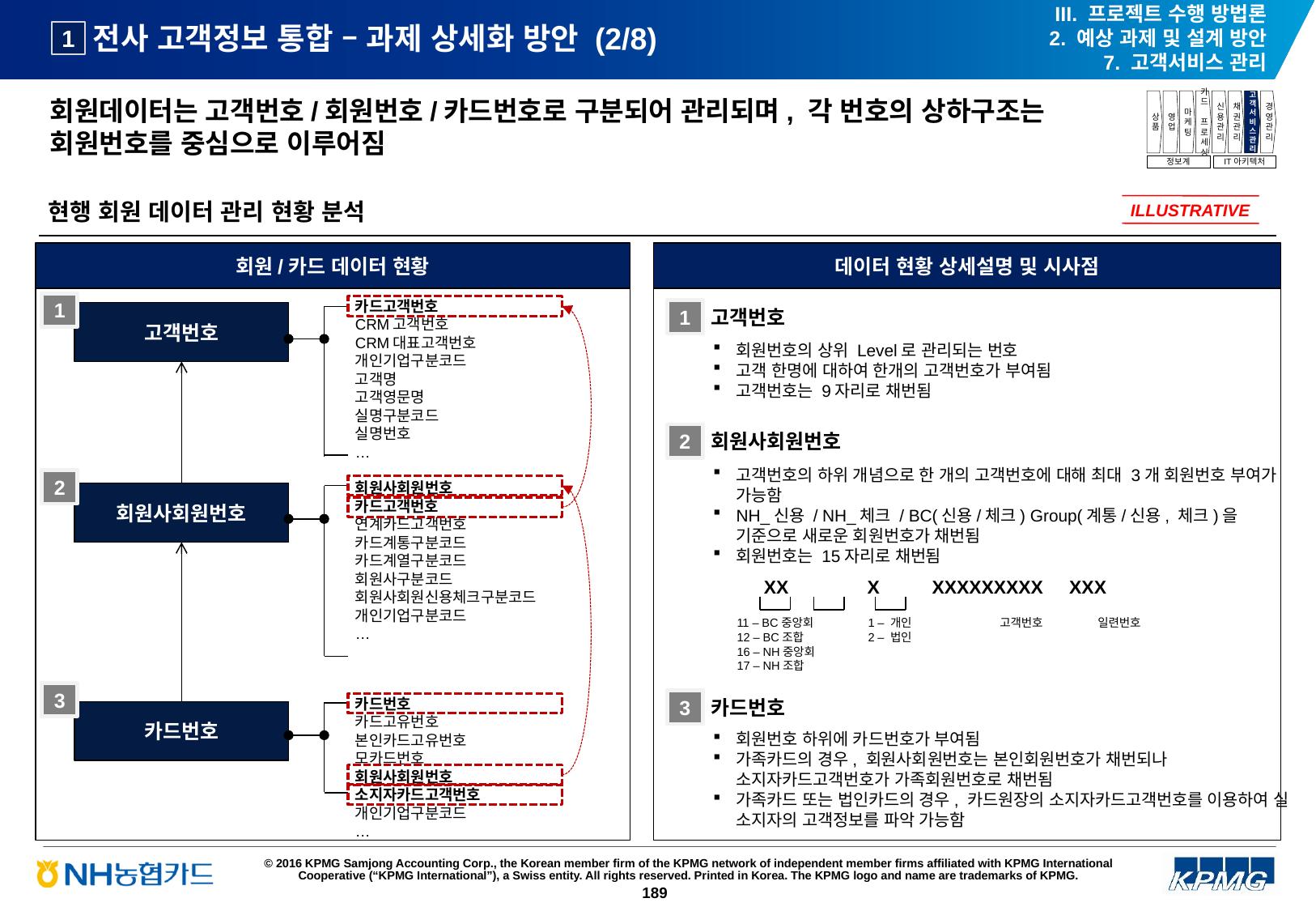

III. 프로젝트 수행 방법론
2. 예상 과제 및 설계 방안
7. 고객서비스 관리
# 전사 고객정보 통합 – 과제 상세화 방안 (2/8)
1
회원데이터는 고객번호/회원번호/카드번호로 구분되어 관리되며, 각 번호의 상하구조는 회원번호를 중심으로 이루어짐
상품
영업
마케팅
카드
프로세싱
신용관리
채권관리
고객서비스관리
경영관리
정보계
IT아키텍처
현행 회원 데이터 관리 현황 분석
ILLUSTRATIVE
회원/카드 데이터 현황
데이터 현황 상세설명 및 시사점

카드고객번호
CRM고객번호
CRM대표고객번호
개인기업구분코드
고객명
고객영문명
실명구분코드
실명번호
…
1

고객번호
1
고객번호
회원번호의 상위 Level로 관리되는 번호
고객 한명에 대하여 한개의 고객번호가 부여됨
고객번호는 9자리로 채번됨
회원사회원번호
2
고객번호의 하위 개념으로 한 개의 고객번호에 대해 최대 3개 회원번호 부여가 가능함
NH_신용 / NH_체크 / BC(신용/체크) Group(계통/신용, 체크)을 기준으로 새로운 회원번호가 채번됨
회원번호는 15자리로 채번됨
2
회원사회원번호
카드고객번호
연계카드고객번호
카드계통구분코드
카드계열구분코드
회원사구분코드
회원사회원신용체크구분코드
개인기업구분코드
…

회원사회원번호

XX               X          XXXXXXXXX     XXX
11 – BC중앙회
12 – BC조합
16 – NH중앙회
17 – NH조합
1 – 개인
2 – 법인
고객번호
일련번호
3
카드번호
카드고유번호
본인카드고유번호
모카드번호
회원사회원번호
소지자카드고객번호
개인기업구분코드
…
카드번호
3

카드번호
회원번호 하위에 카드번호가 부여됨
가족카드의 경우, 회원사회원번호는 본인회원번호가 채번되나 소지자카드고객번호가 가족회원번호로 채번됨
가족카드 또는 법인카드의 경우, 카드원장의 소지자카드고객번호를 이용하여 실 소지자의 고객정보를 파악 가능함